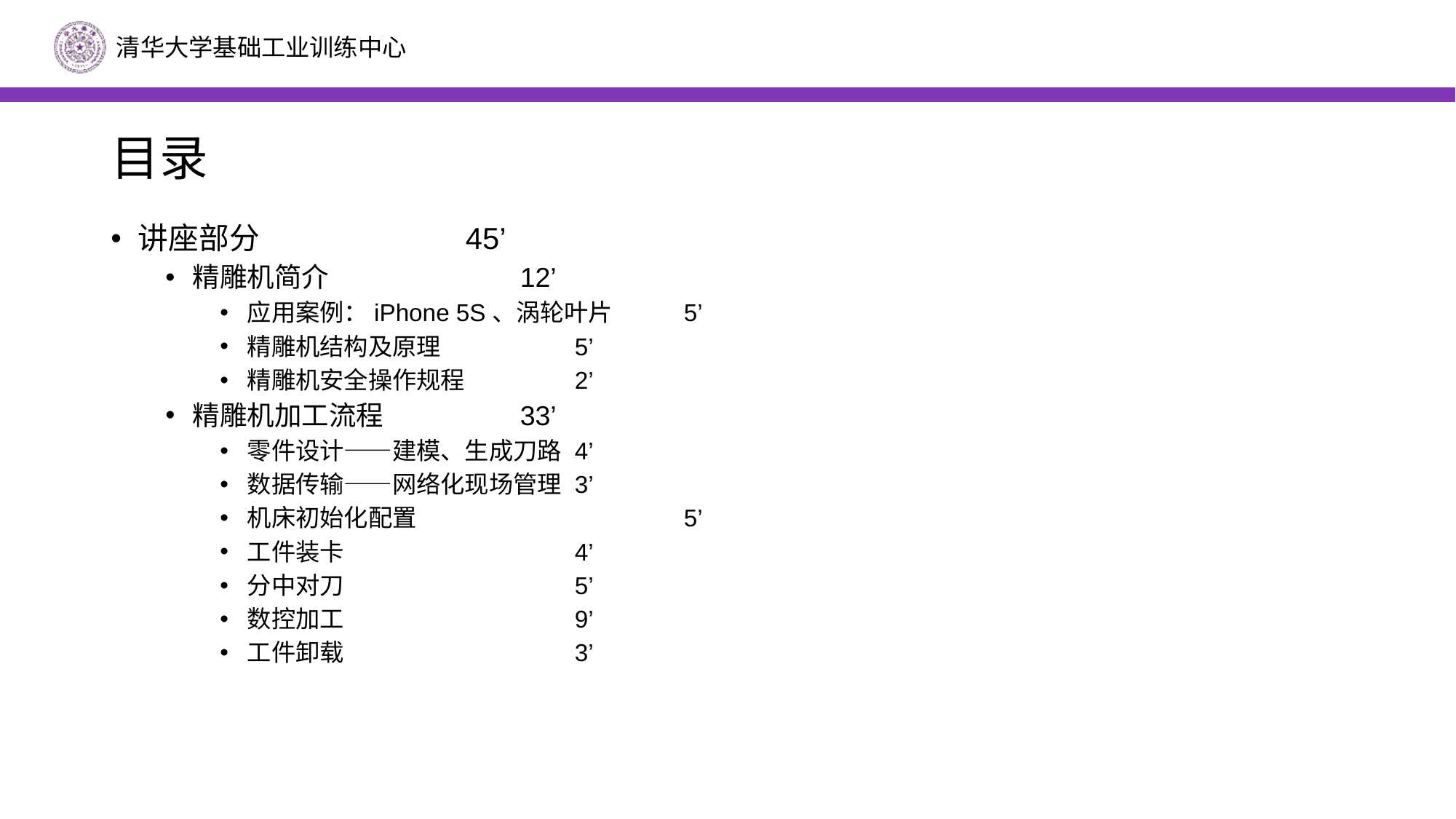

# 目录
讲座部分		45’
精雕机简介		12’
应用案例：iPhone 5S、涡轮叶片	5’
精雕机结构及原理		5’
精雕机安全操作规程		2’
精雕机加工流程		33’
零件设计——建模、生成刀路	4’
数据传输——网络化现场管理	3’
机床初始化配置			5’
工件装卡			4’
分中对刀			5’
数控加工			9’
工件卸载			3’